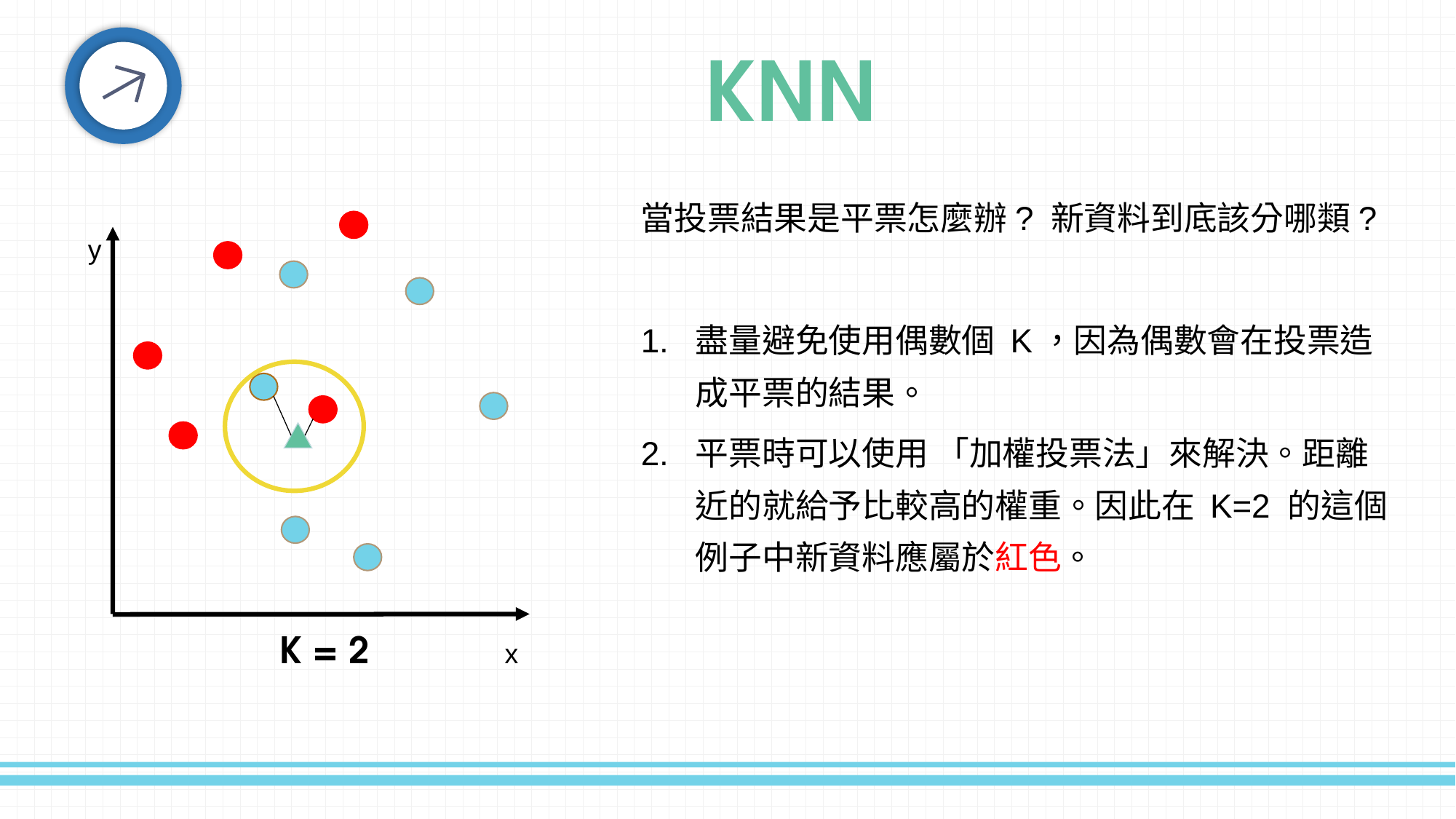

KNN
當投票結果是平票怎麼辦? 新資料到底該分哪類?

盡量避免使用偶數個 K，因為偶數會在投票造成平票的結果。
平票時可以使用 「加權投票法」來解決。距離近的就給予比較高的權重。因此在 K=2 的這個例子中新資料應屬於紅色。

y

K = 2
x